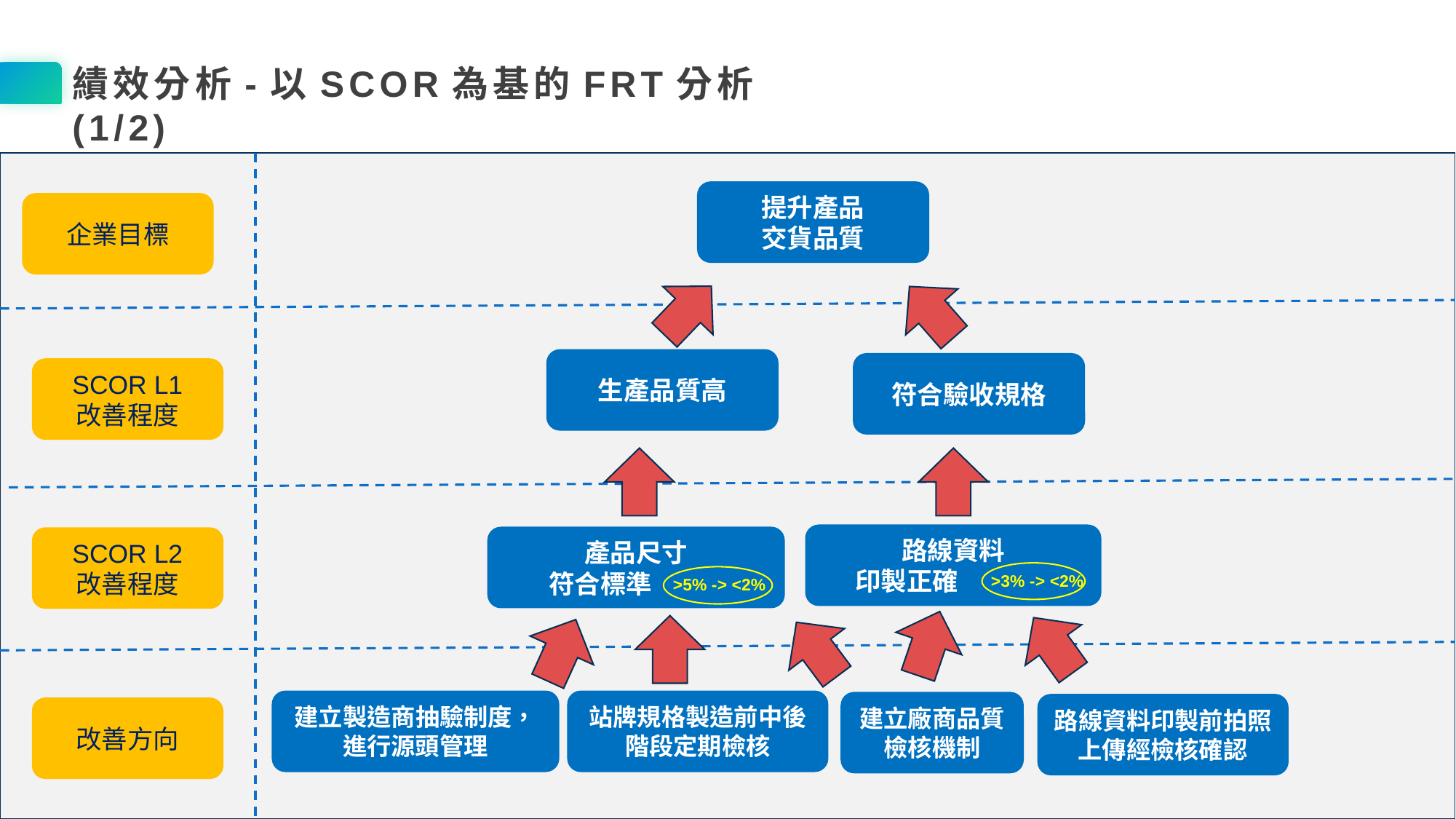

績效分析-以SCOR為基的FRT分析(1/2)

提升產品
交貨品質
企業目標

生產品質高
符合驗收規格
SCOR L1
改善程度

路線資料
     印製正確
產品尺寸
       符合標準
SCOR L2
改善程度

>3% -> <2%

>5% -> <2%

站牌規格製造前中後階段定期檢核
建立製造商抽驗制度，進行源頭管理
建立廠商品質
檢核機制
路線資料印製前拍照上傳經檢核確認
改善方向